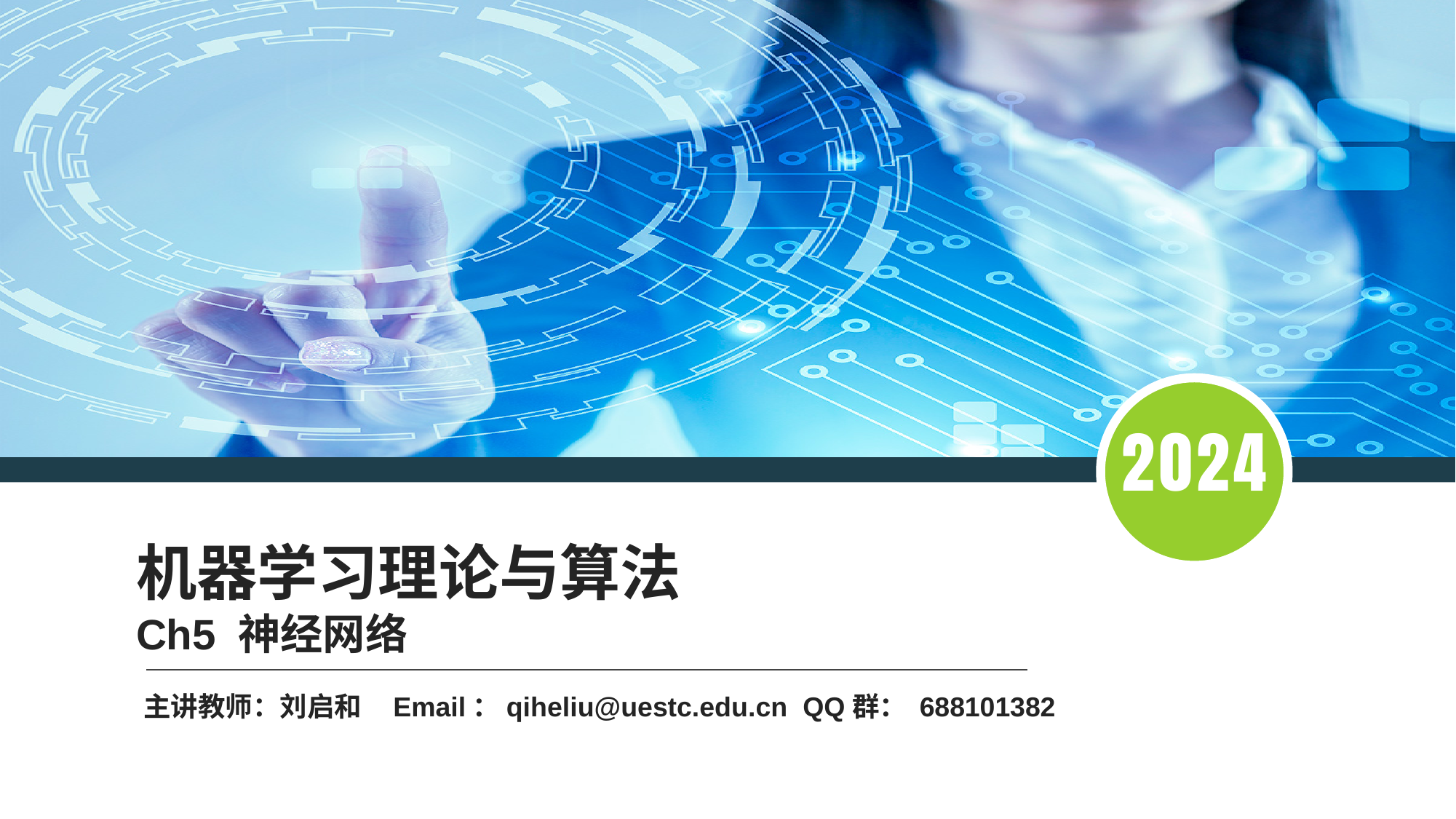

2024

机器学习理论与算法
Ch5 神经网络
主讲教师：刘启和    Email：qiheliu@uestc.edu.cn  QQ群： 688101382